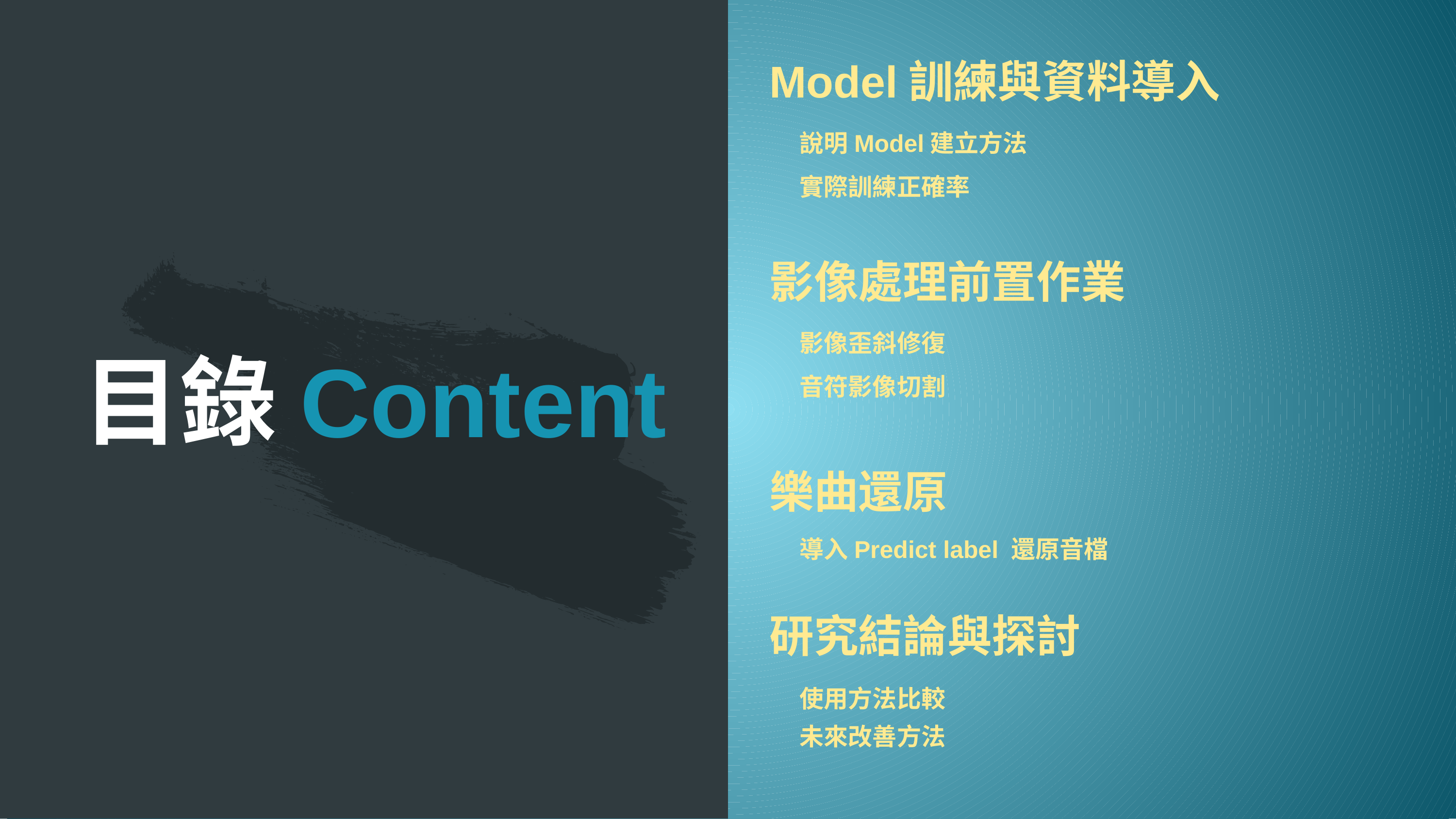

2
Model訓練與資料導入
說明Model建立方法
實際訓練正確率
# 目錄Content
影像處理前置作業
影像歪斜修復
音符影像切割
樂曲還原
導入Predict label 還原音檔
研究結論與探討
使用方法比較
未來改善方法